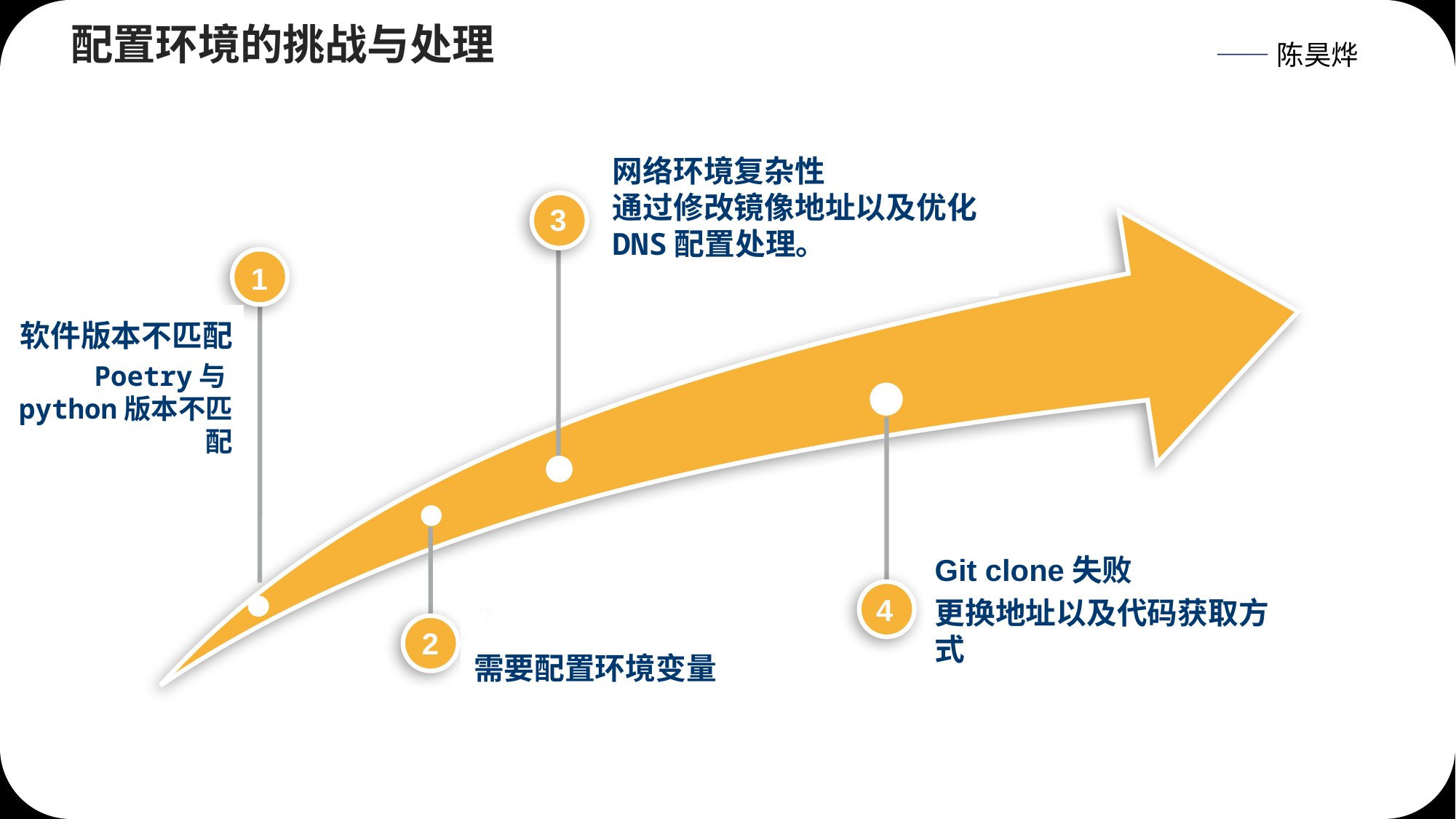

配置环境的挑战与处理
——陈昊烨

网络环境复杂性
通过修改镜像地址以及优化DNS配置处理。

3

1

软件版本不匹配
Poetry与python版本不匹配

Git clone失败
更换地址以及代码获取方式

4

2

需要配置环境变量

2